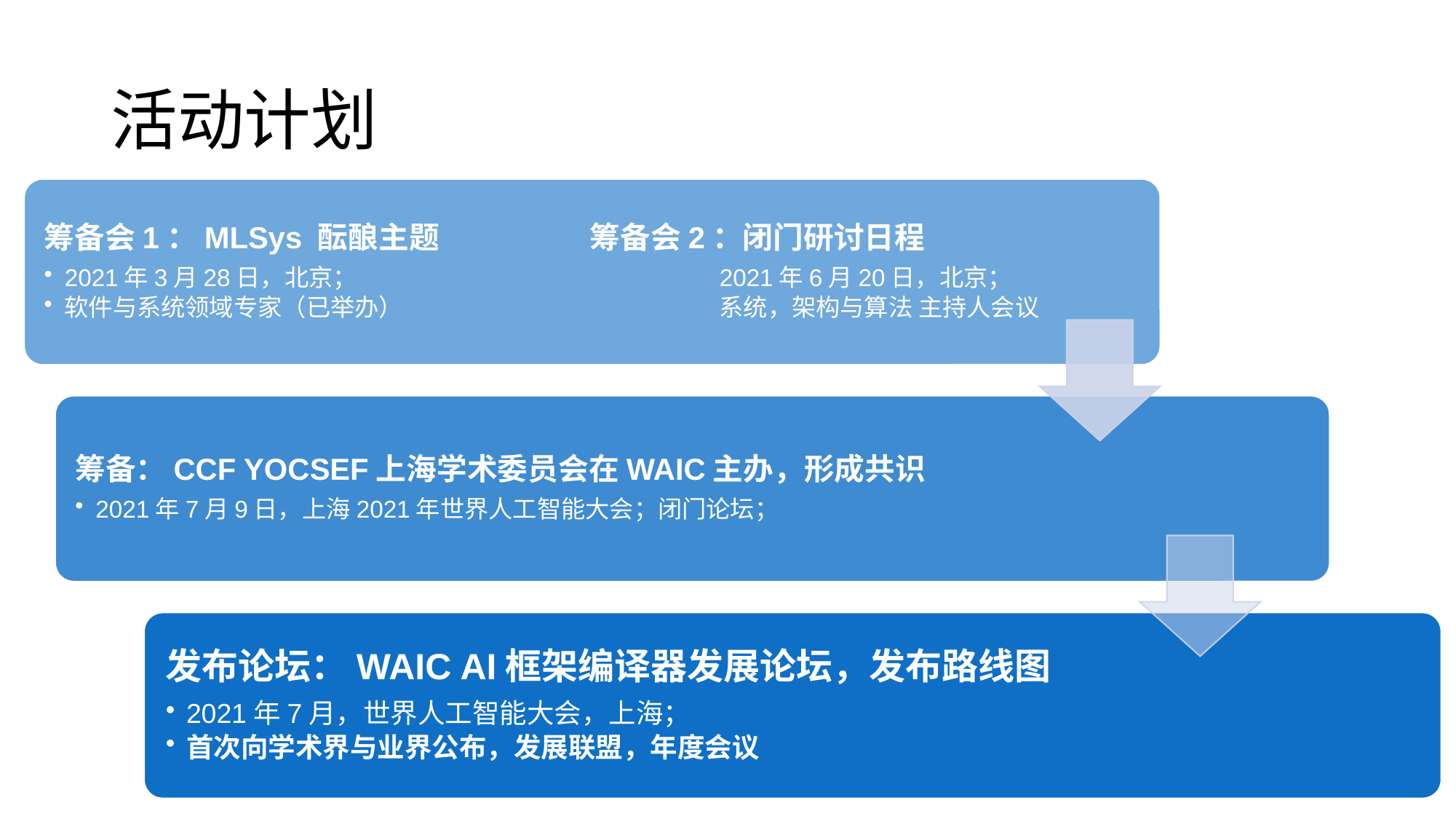

# 活动计划
筹备会1：MLSys 酝酿主题		筹备会2：闭门研讨日程
2021年3月28日，北京；				2021年6月20日，北京；
软件与系统领域专家（已举办）			系统，架构与算法 主持人会议
筹备：CCF YOCSEF上海学术委员会在WAIC主办，形成共识
2021年7月9日，上海2021年世界人工智能大会；闭门论坛；
发布论坛：WAIC AI框架编译器发展论坛，发布路线图
2021年7月，世界人工智能大会，上海；
首次向学术界与业界公布，发展联盟，年度会议